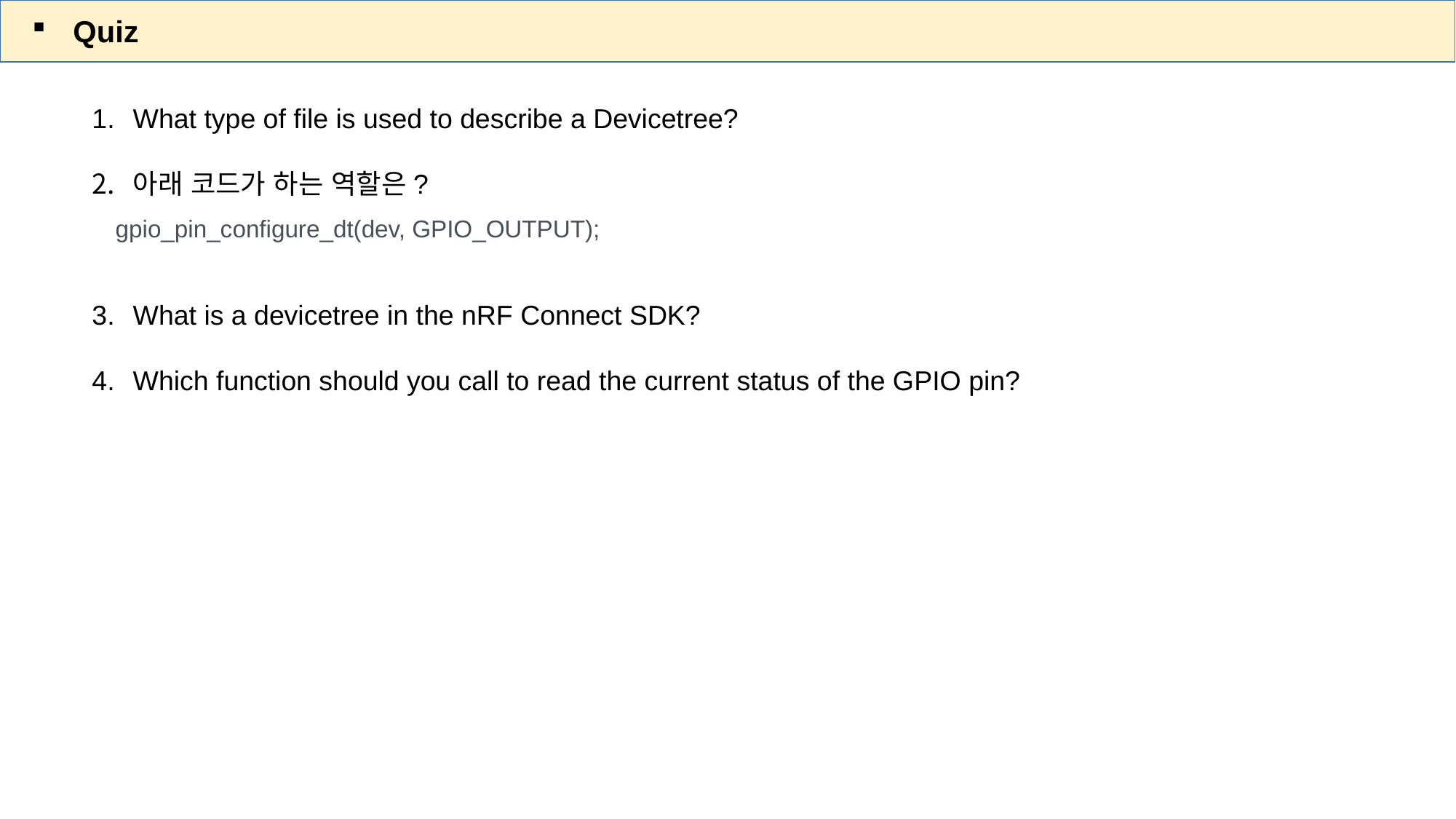

Quiz
What type of file is used to describe a Devicetree?

아래 코드가 하는 역할은?

What is a devicetree in the nRF Connect SDK?

Which function should you call to read the current status of the GPIO pin?
gpio_pin_configure_dt(dev, GPIO_OUTPUT);